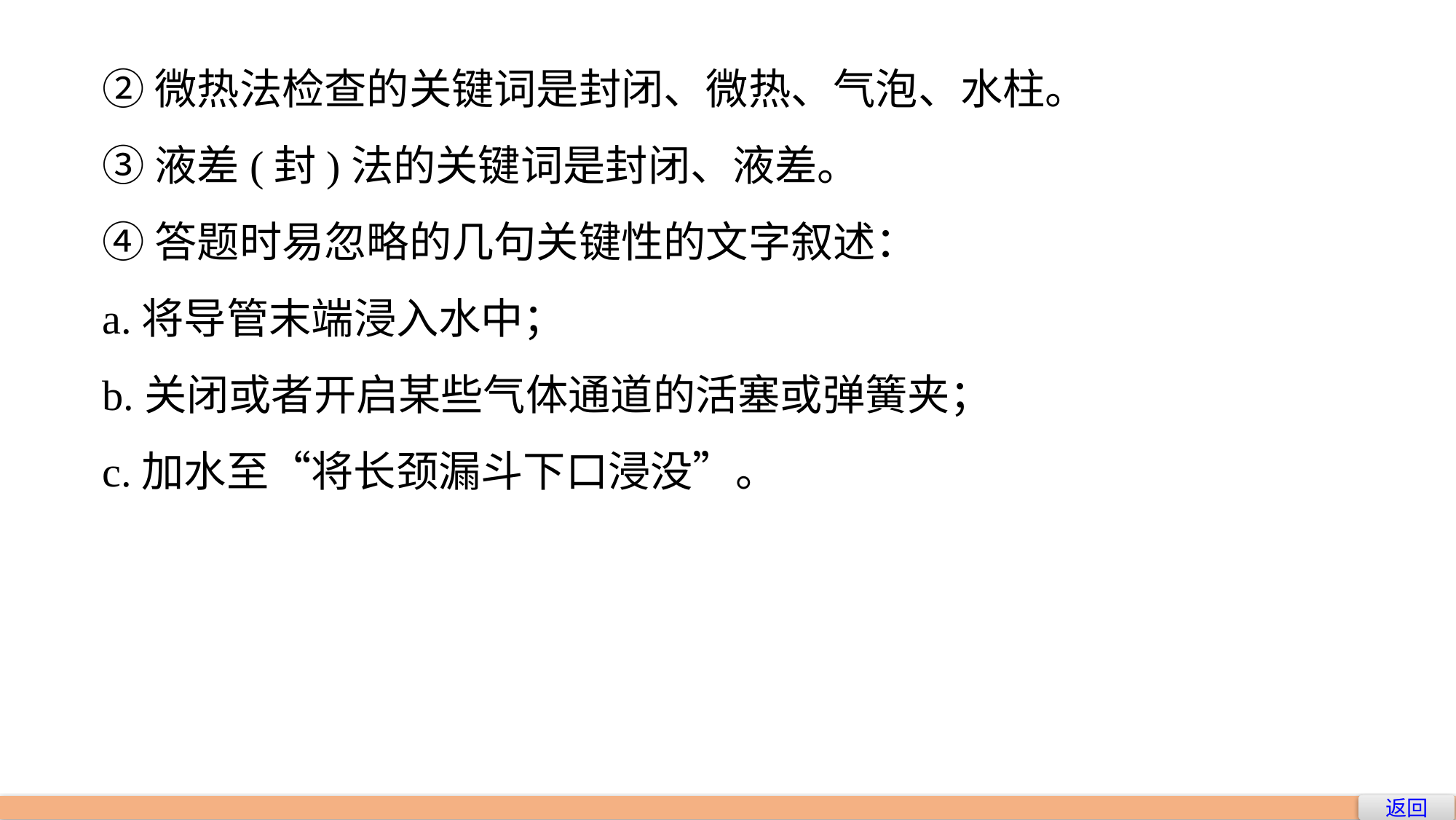

②微热法检查的关键词是封闭、微热、气泡、水柱。
③液差(封)法的关键词是封闭、液差。
④答题时易忽略的几句关键性的文字叙述：
a.将导管末端浸入水中；
b.关闭或者开启某些气体通道的活塞或弹簧夹；
c.加水至“将长颈漏斗下口浸没”。
返回